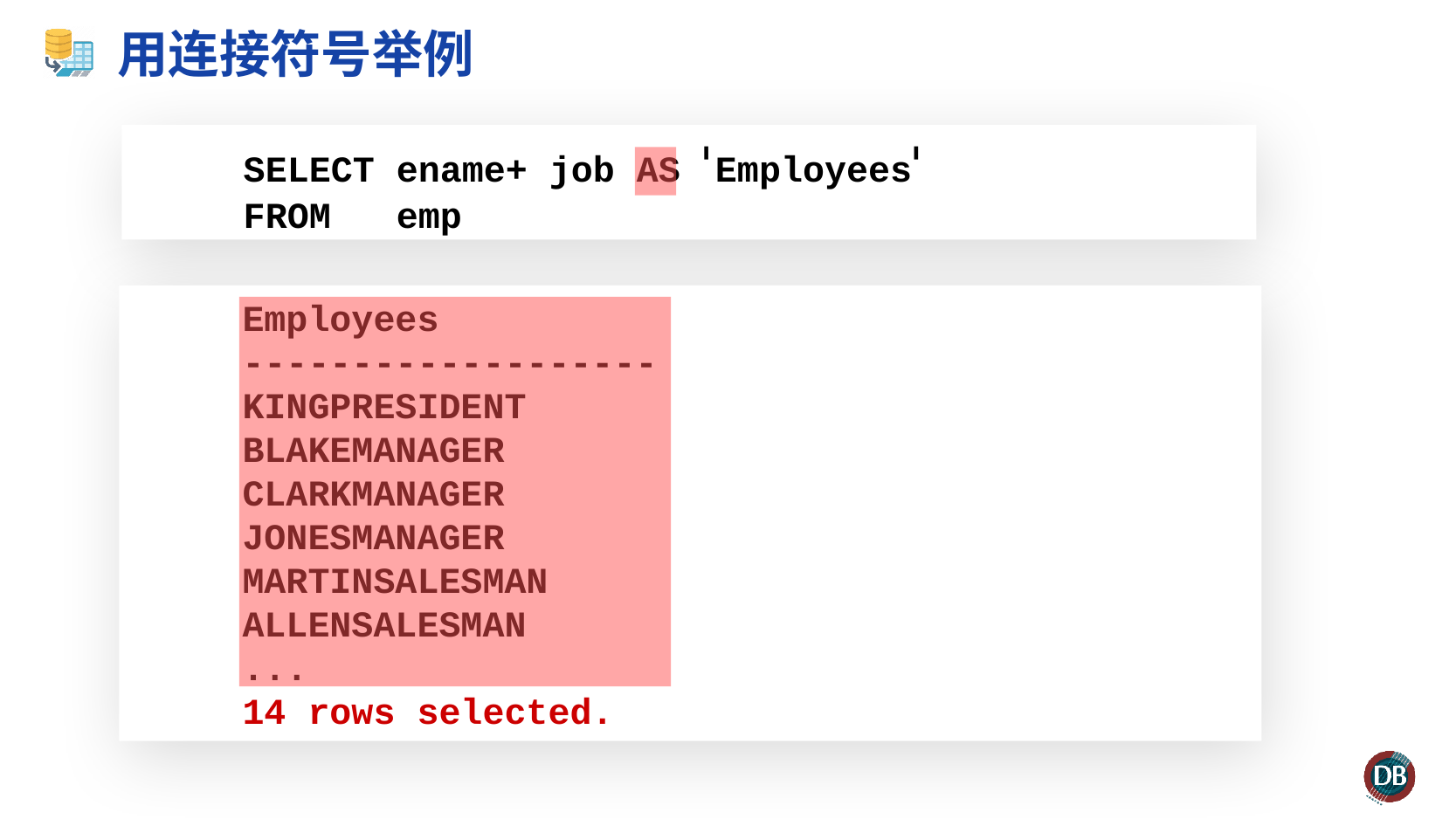

# 用连接符号举例

     SELECT	ename+ job AS 'Employees'
     FROM 	emp

Employees
-------------------
KINGPRESIDENT
BLAKEMANAGER
CLARKMANAGER
JONESMANAGER
MARTINSALESMAN
ALLENSALESMAN
...
14 rows selected.